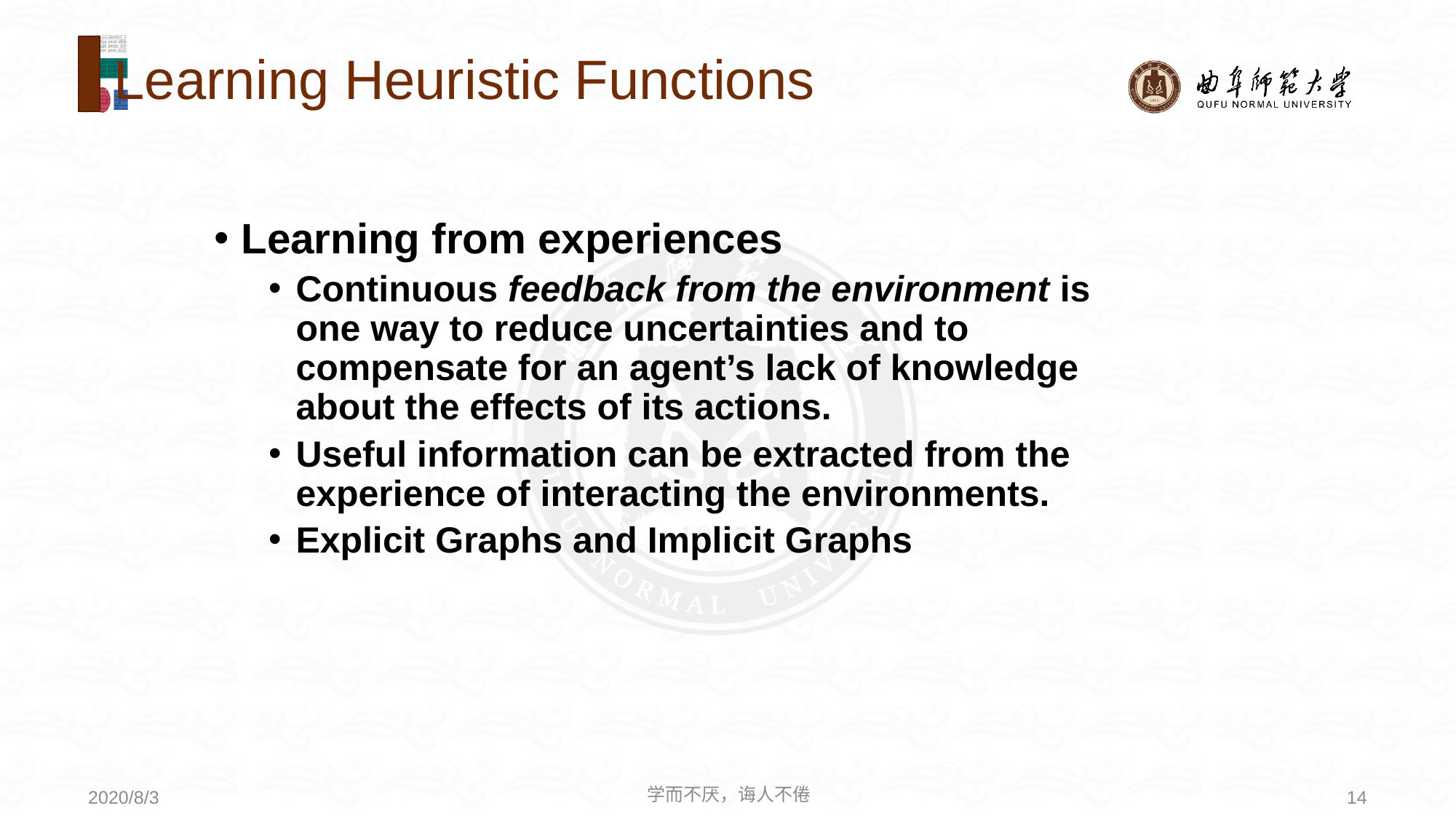

# Learning Heuristic Functions
Learning from experiences
Continuous feedback from the environment is one way to reduce uncertainties and to compensate for an agent’s lack of knowledge about the effects of its actions.
Useful information can be extracted from the experience of interacting the environments.
Explicit Graphs and Implicit Graphs

学而不厌，诲人不倦
14
2020/8/3